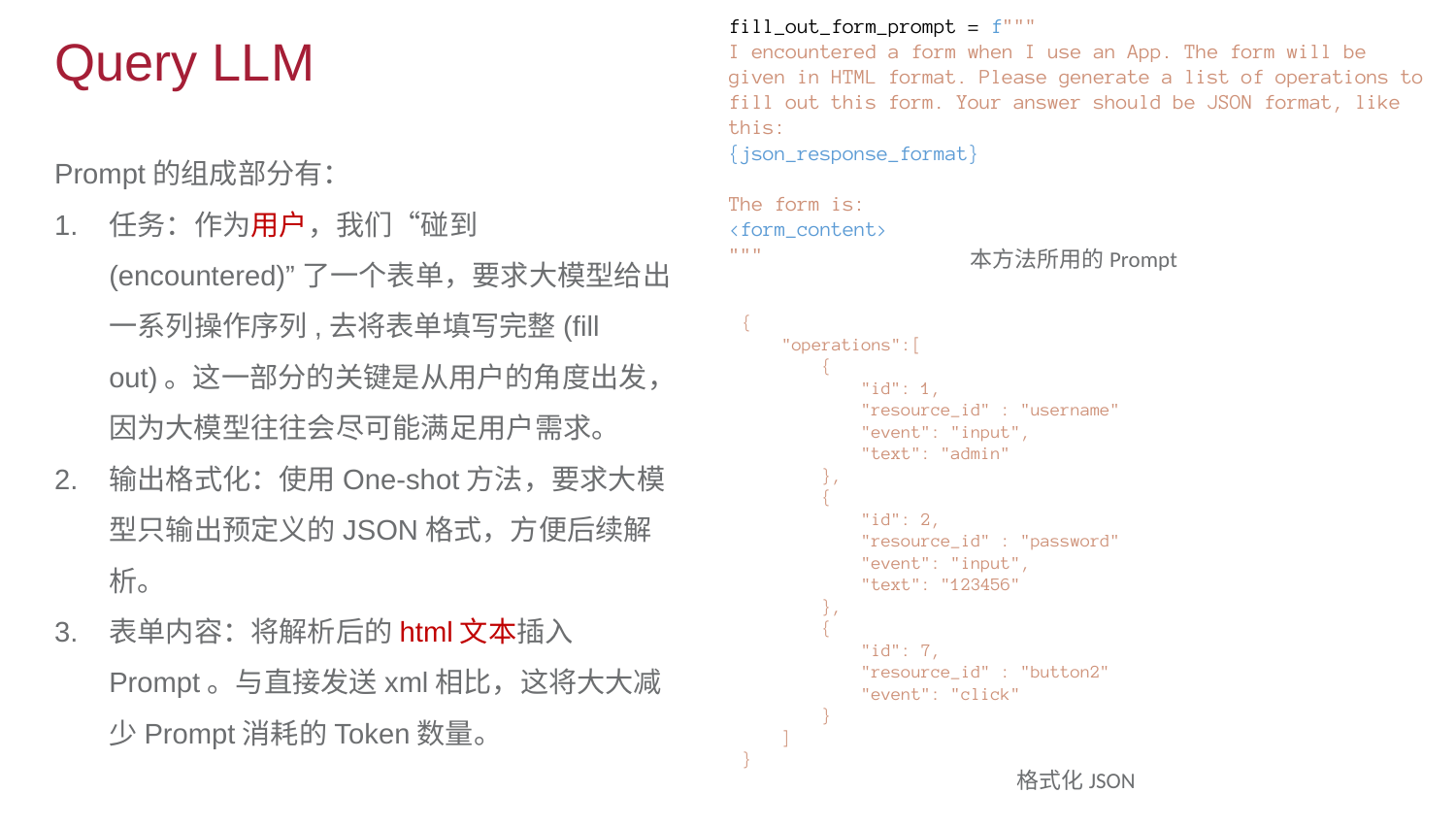

fill_out_form_prompt = f"""
I encountered a form when I use an App. The form will be given in HTML format. Please generate a list of operations to fill out this form. Your answer should be JSON format, like this:
{json_response_format}
The form is:
<form_content>
"""
Query LLM
Prompt的组成部分有：
任务：作为用户，我们“碰到(encountered)”了一个表单，要求大模型给出一系列操作序列,去将表单填写完整(fill out)。这一部分的关键是从用户的角度出发，因为大模型往往会尽可能满足用户需求。
输出格式化：使用One-shot方法，要求大模型只输出预定义的JSON格式，方便后续解析。
表单内容：将解析后的html文本插入Prompt。与直接发送xml相比，这将大大减少Prompt消耗的Token数量。
本方法所用的Prompt
{
    "operations":[
        {
            "id": 1,
            "resource_id" : "username"
            "event": "input",
            "text": "admin"
        },
        {
            "id": 2,
            "resource_id" : "password"
            "event": "input",
            "text": "123456"
        },
        {
            "id": 7,
            "resource_id" : "button2"
            "event": "click"
        }
    ]
}
格式化JSON